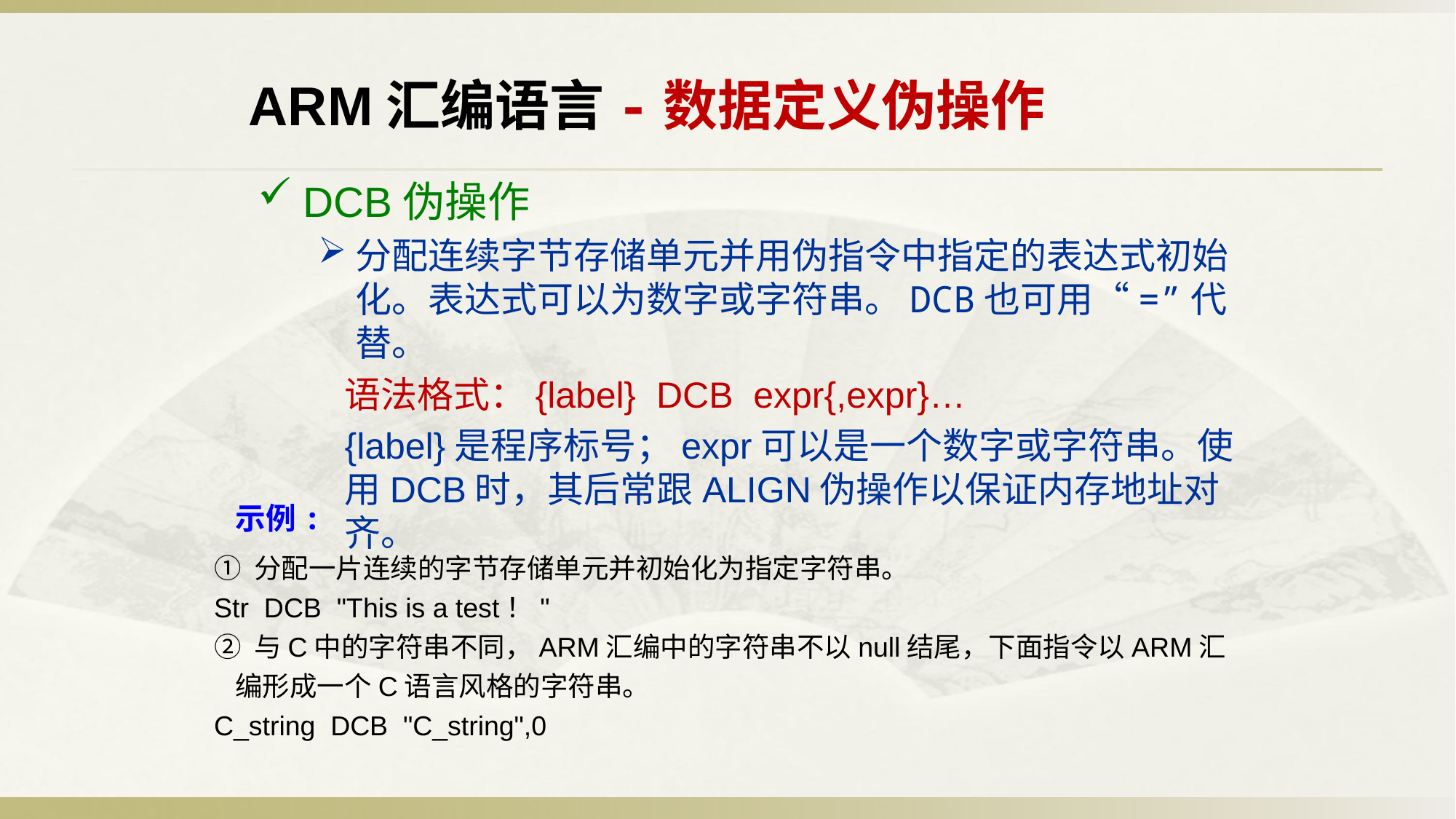

ARM汇编语言-数据定义伪操作
DCB伪操作
分配连续字节存储单元并用伪指令中指定的表达式初始化。表达式可以为数字或字符串。DCB也可用“=”代替。
语法格式：{label}  DCB  expr{,expr}…
{label}是程序标号；expr可以是一个数字或字符串。使用DCB时，其后常跟ALIGN伪操作以保证内存地址对齐。

示例:
① 分配一片连续的字节存储单元并初始化为指定字符串。
Str  DCB  "This is a test！"
② 与C中的字符串不同，ARM汇编中的字符串不以null结尾，下面指令以ARM汇编形成一个C语言风格的字符串。
C_string  DCB  "C_string",0